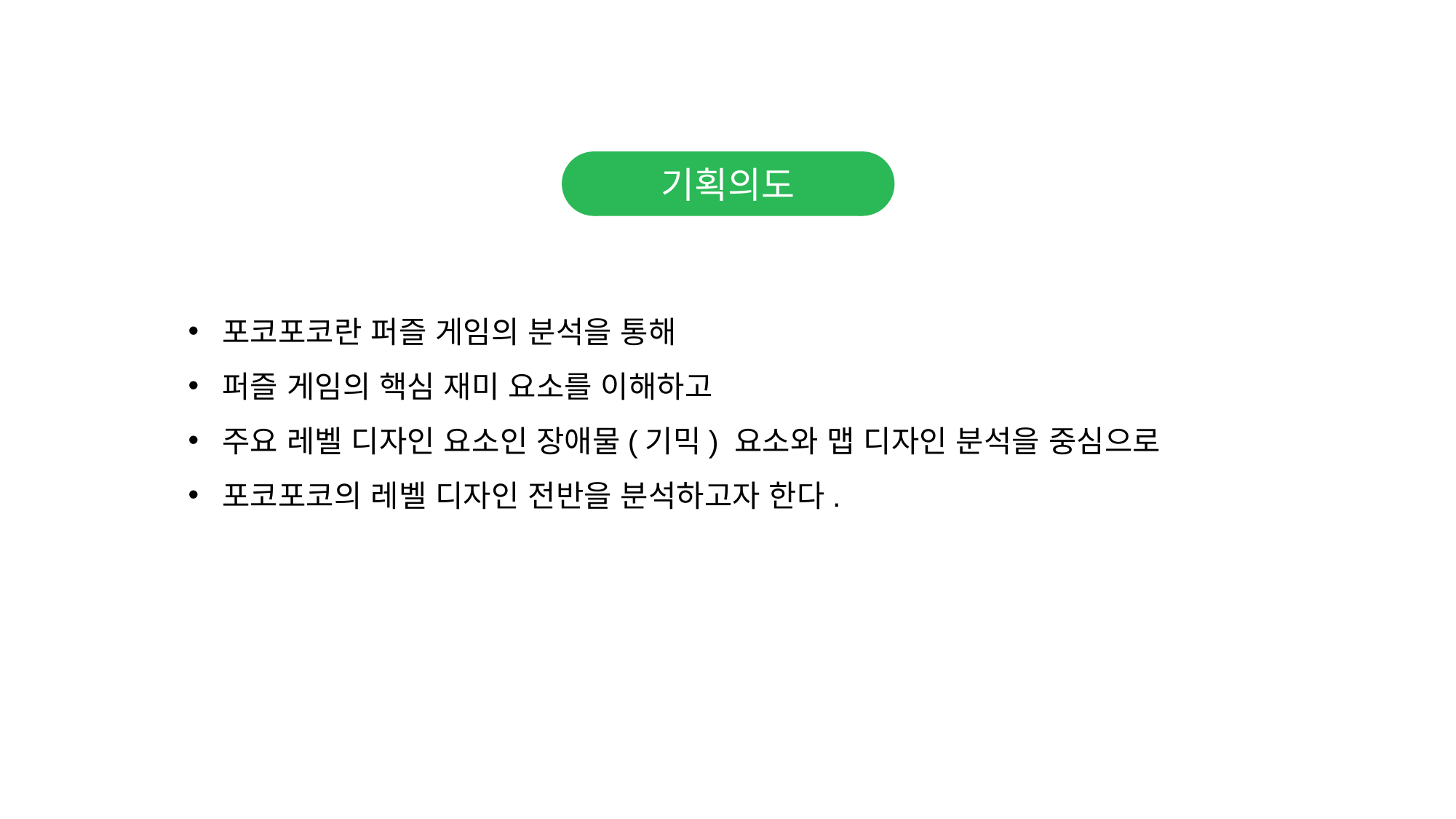

기획의도

포코포코란 퍼즐 게임의 분석을 통해
퍼즐 게임의 핵심 재미 요소를 이해하고
주요 레벨 디자인 요소인 장애물(기믹) 요소와 맵 디자인 분석을 중심으로
포코포코의 레벨 디자인 전반을 분석하고자 한다.